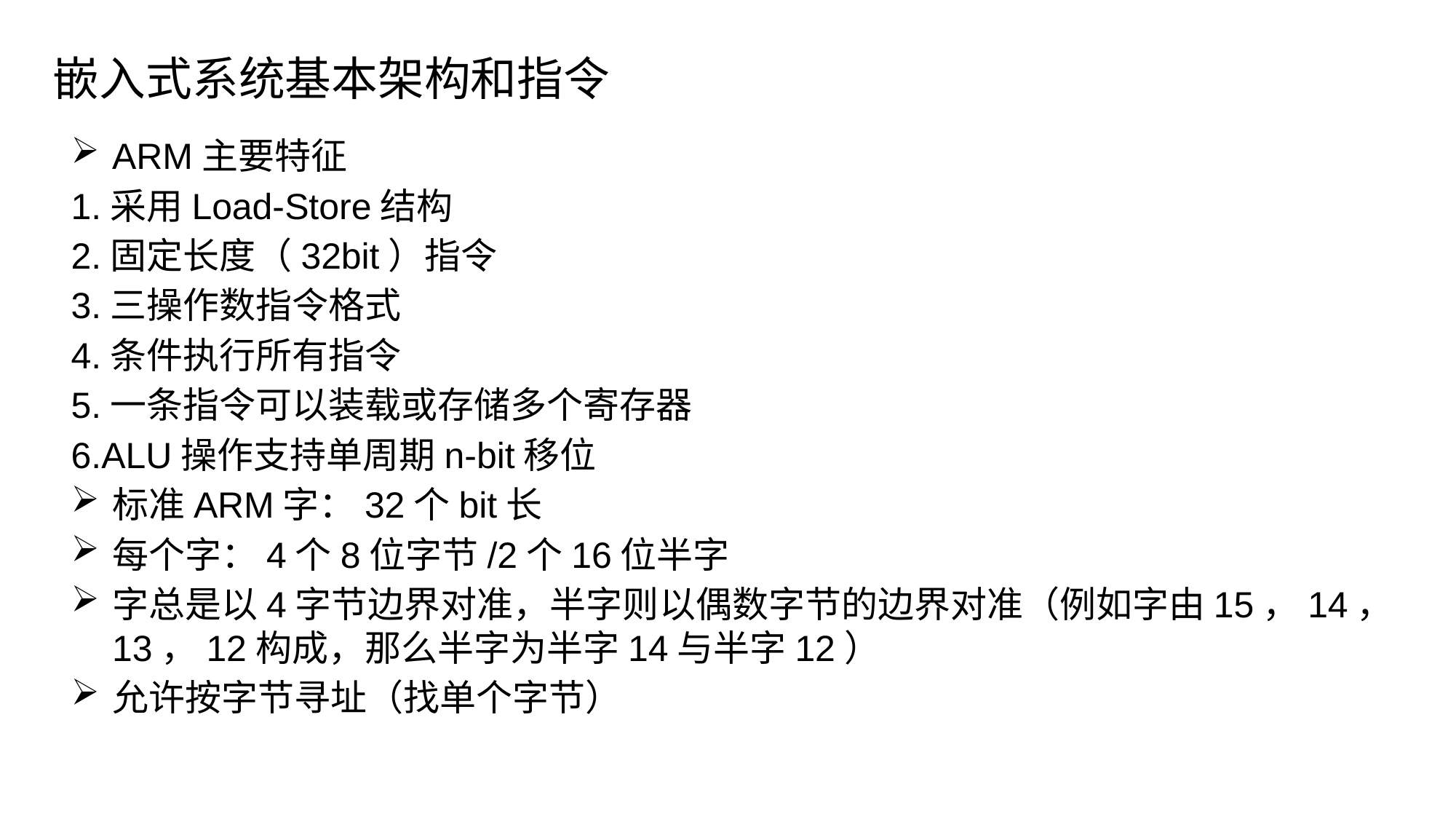

# 嵌入式系统基本架构和指令
ARM主要特征
1.采用Load-Store结构
2.固定长度（32bit）指令
3.三操作数指令格式
4.条件执行所有指令
5.一条指令可以装载或存储多个寄存器
6.ALU操作支持单周期n-bit移位
标准ARM字：32个bit长
每个字：4个8位字节/2个16位半字
字总是以4字节边界对准，半字则以偶数字节的边界对准（例如字由15，14，13，12构成，那么半字为半字14与半字12）
允许按字节寻址（找单个字节）
6